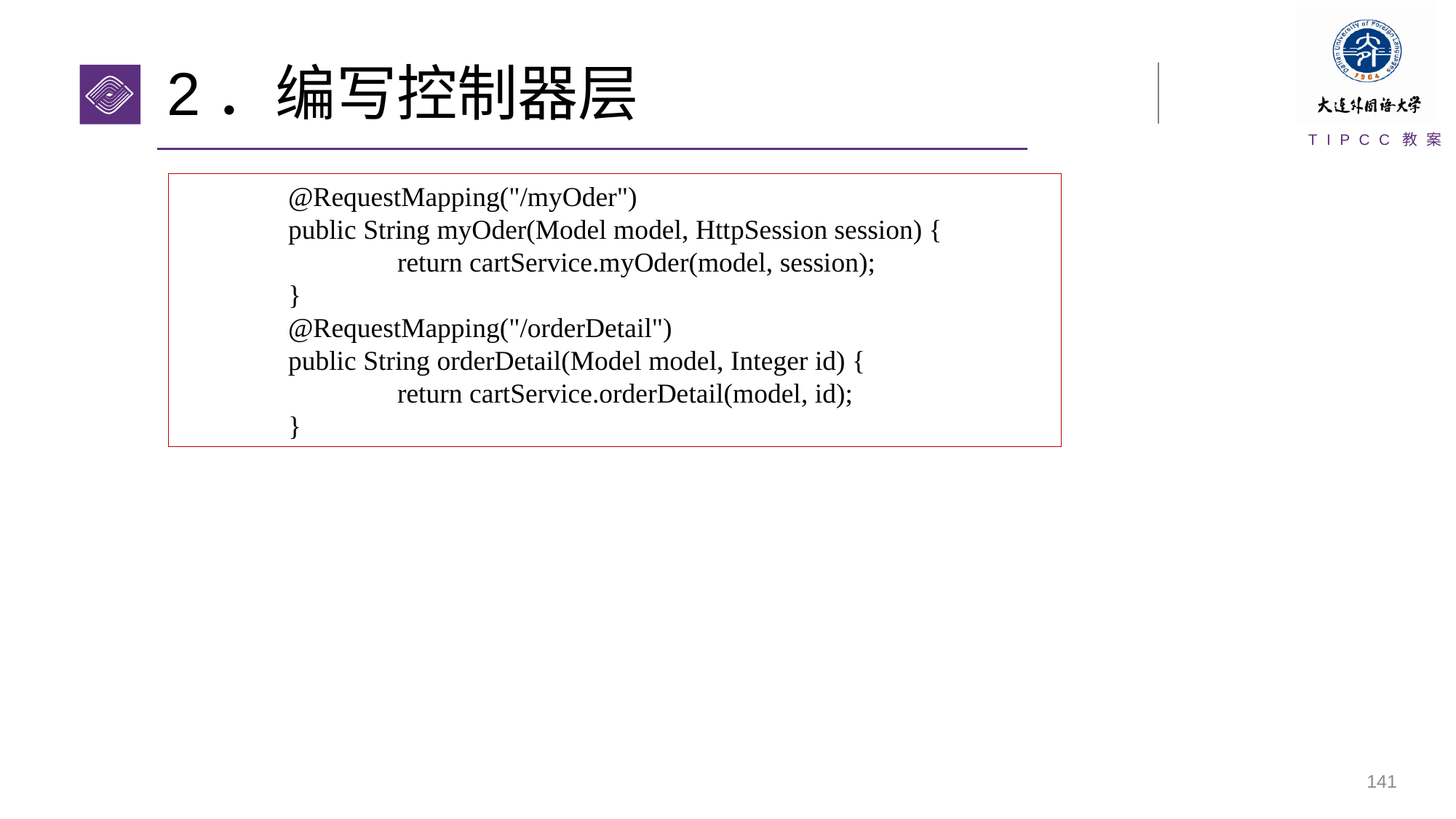

# 2．编写控制器层
	@RequestMapping("/myOder")
	public String myOder(Model model, HttpSession session) {
		return cartService.myOder(model, session);
	}
	@RequestMapping("/orderDetail")
	public String orderDetail(Model model, Integer id) {
		return cartService.orderDetail(model, id);
	}
141